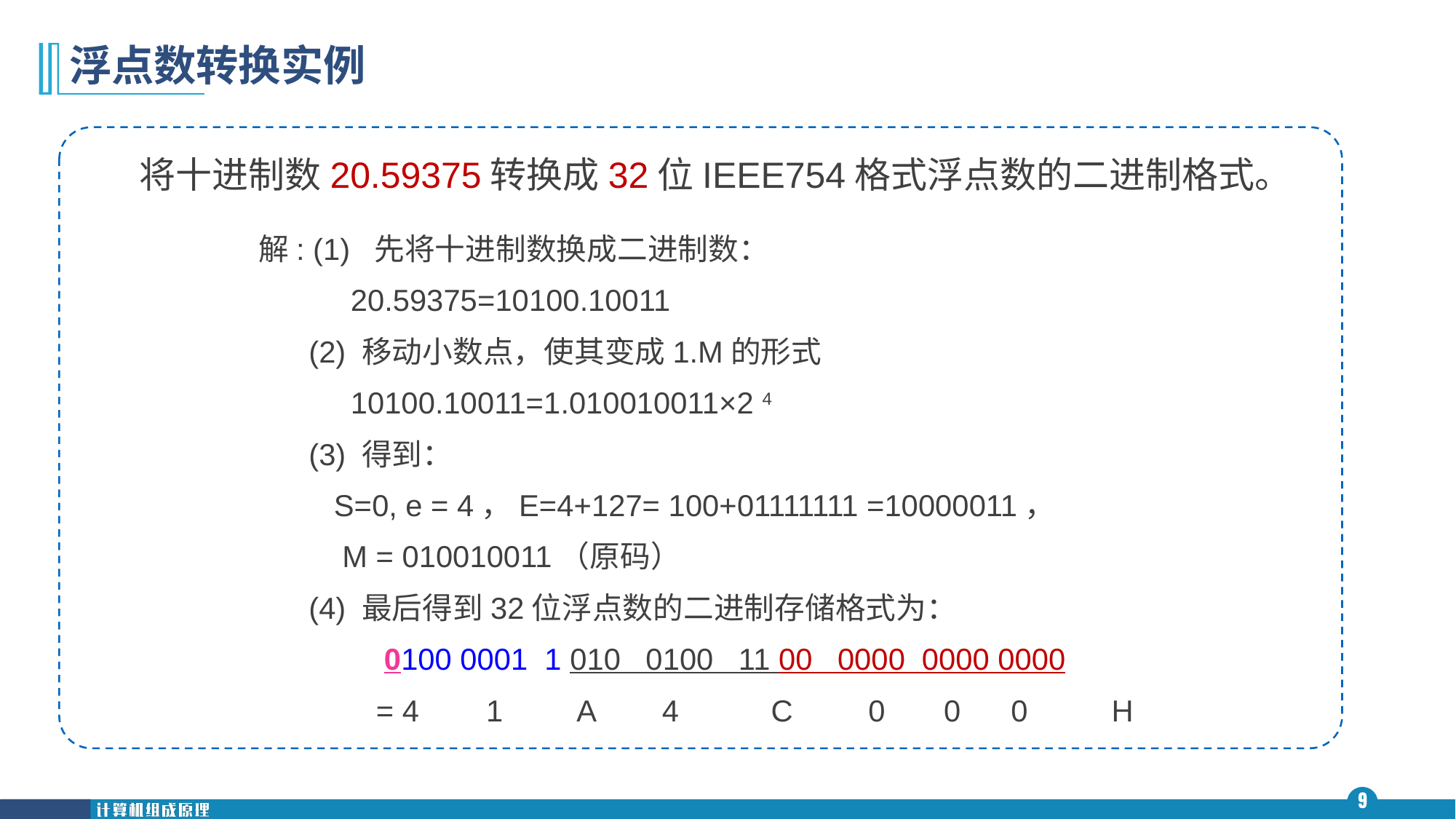

# 浮点数转换实例
将十进制数20.59375转换成32位IEEE754格式浮点数的二进制格式。

解: (1)  先将十进制数换成二进制数：
           20.59375=10100.10011
      (2) 移动小数点，使其变成1.M的形式
           10100.10011=1.010010011×2 4
      (3) 得到：
         S=0, e = 4，E=4+127= 100+01111111 =10000011，
          M = 010010011（原码）
      (4) 最后得到32位浮点数的二进制存储格式为：
               0100 0001  1 010   0100   11 00   0000  0000 0000
	 = 4        1         A        4           C         0       0      0          H